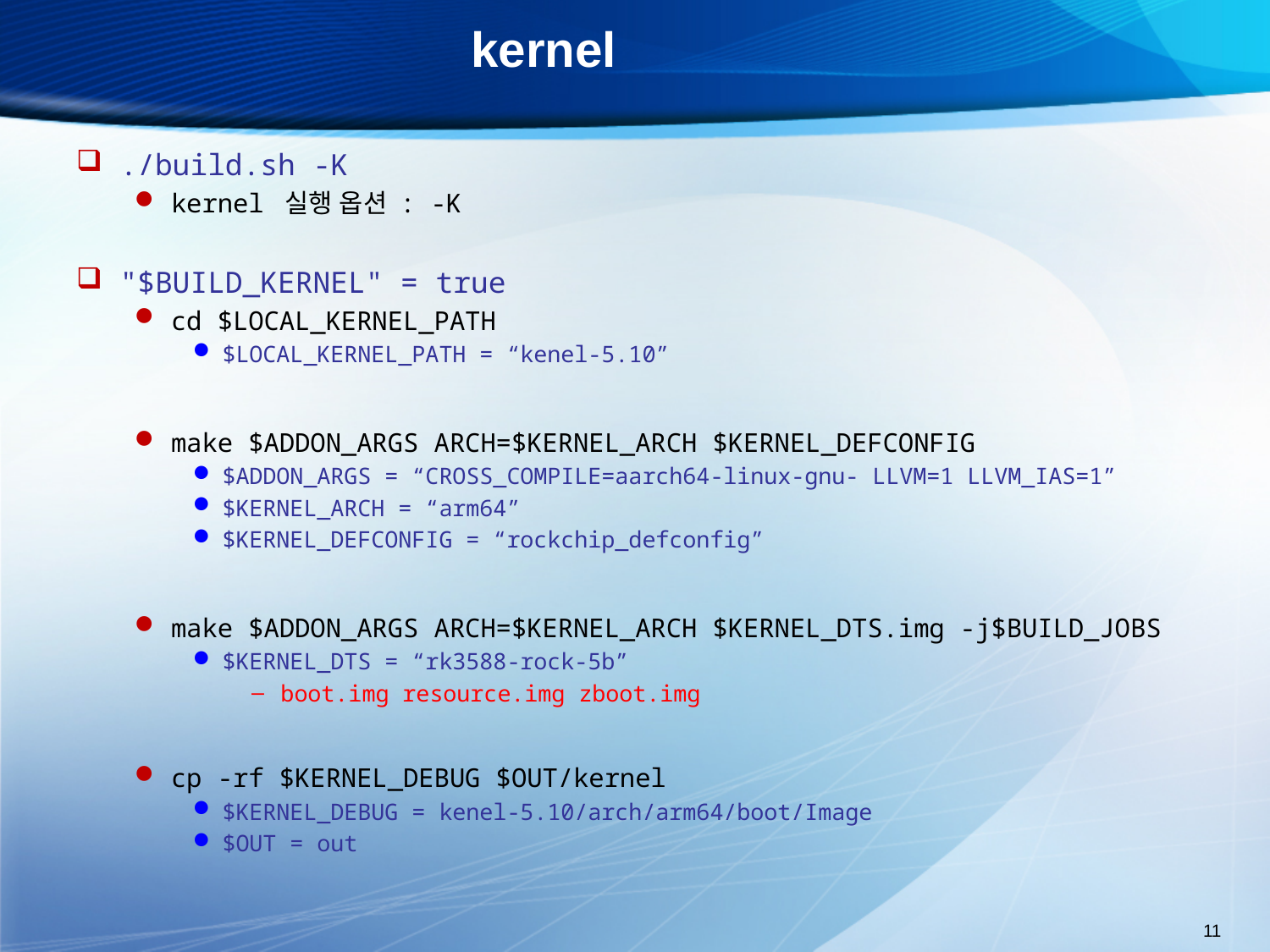

# kernel
./build.sh -K
kernel 실행 옵션 : -K

"$BUILD_KERNEL" = true
cd $LOCAL_KERNEL_PATH
$LOCAL_KERNEL_PATH = “kenel-5.10”

make $ADDON_ARGS ARCH=$KERNEL_ARCH $KERNEL_DEFCONFIG
$ADDON_ARGS = “CROSS_COMPILE=aarch64-linux-gnu- LLVM=1 LLVM_IAS=1”
$KERNEL_ARCH = “arm64”
$KERNEL_DEFCONFIG = “rockchip_defconfig”

make $ADDON_ARGS ARCH=$KERNEL_ARCH $KERNEL_DTS.img -j$BUILD_JOBS
$KERNEL_DTS = “rk3588-rock-5b”
boot.img resource.img zboot.img

cp -rf $KERNEL_DEBUG $OUT/kernel
$KERNEL_DEBUG = kenel-5.10/arch/arm64/boot/Image
$OUT = out